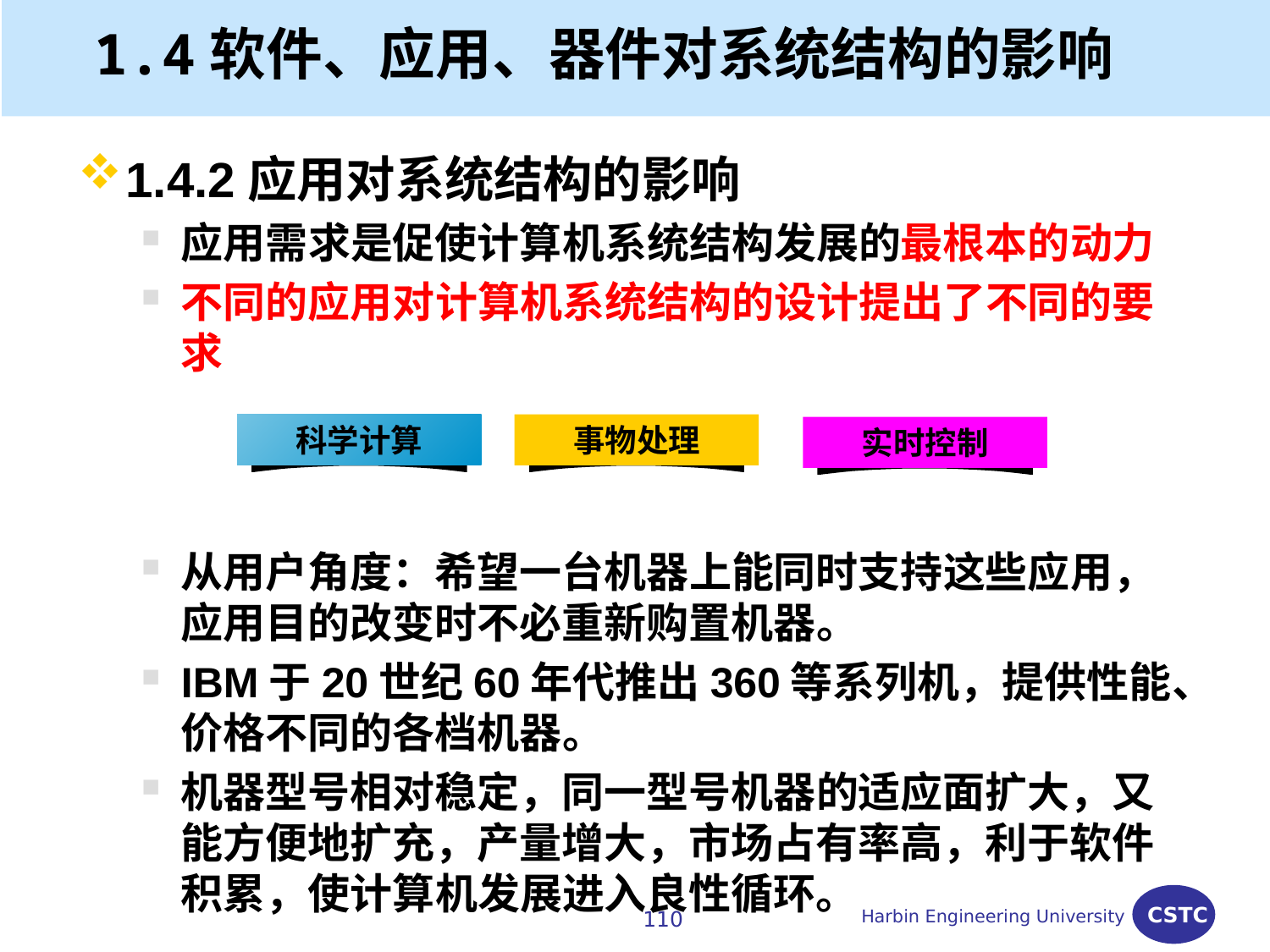

# 1.4软件、应用、器件对系统结构的影响
1.4.2应用对系统结构的影响
应用需求是促使计算机系统结构发展的最根本的动力
不同的应用对计算机系统结构的设计提出了不同的要求

从用户角度：希望一台机器上能同时支持这些应用，应用目的改变时不必重新购置机器。
IBM于20世纪60年代推出360等系列机，提供性能、价格不同的各档机器。
机器型号相对稳定，同一型号机器的适应面扩大，又能方便地扩充，产量增大，市场占有率高，利于软件积累，使计算机发展进入良性循环。

科学计算

事物处理

实时控制

110
Harbin Engineering University